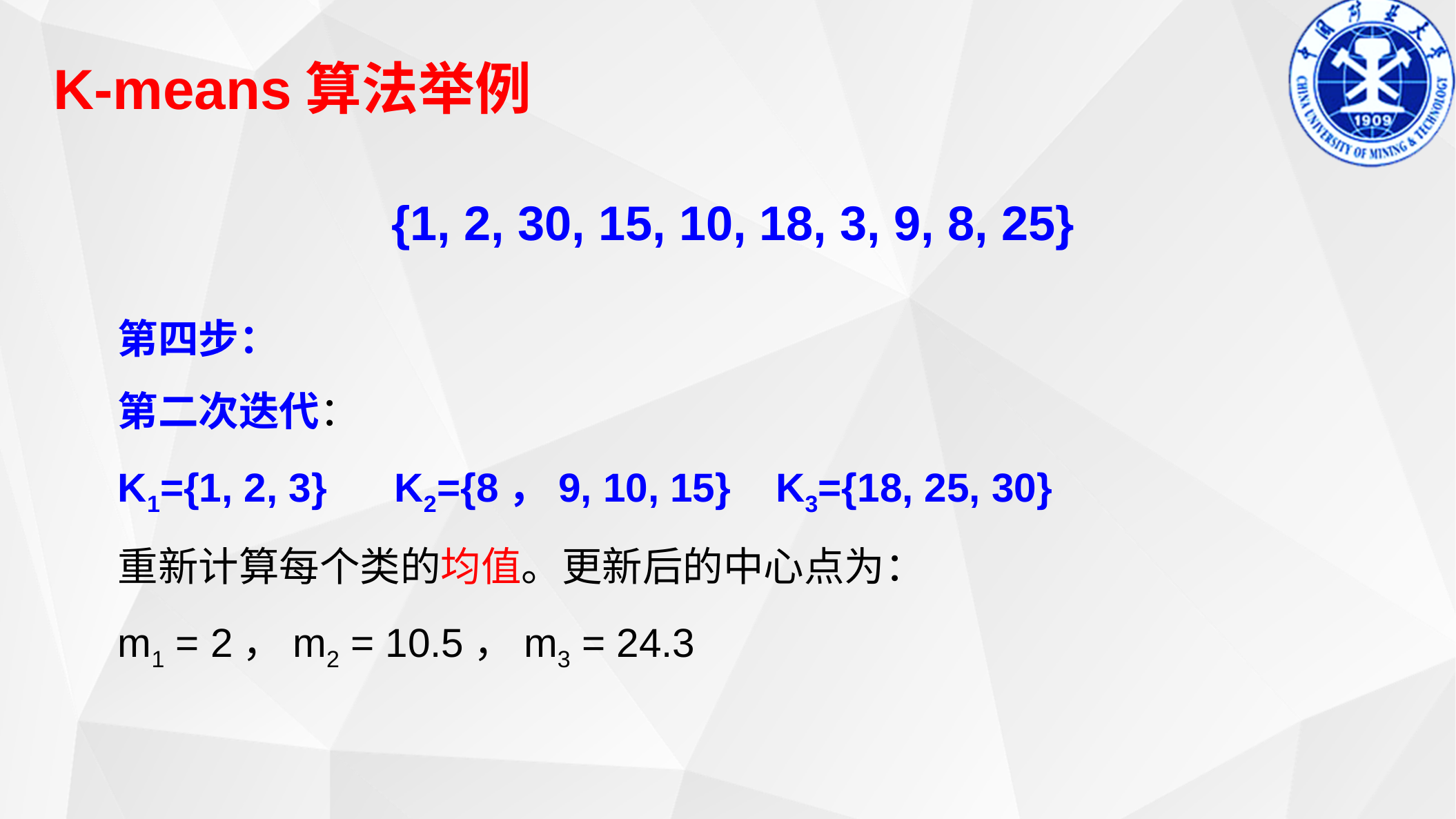

K-means算法举例
{1, 2, 30, 15, 10, 18, 3, 9, 8, 25}
第四步：
第二次迭代：
K1={1, 2, 3}      K2={8，9, 10, 15}    K3={18, 25, 30}
重新计算每个类的均值。更新后的中心点为：
m1 = 2，m2 = 10.5，m3 = 24.3